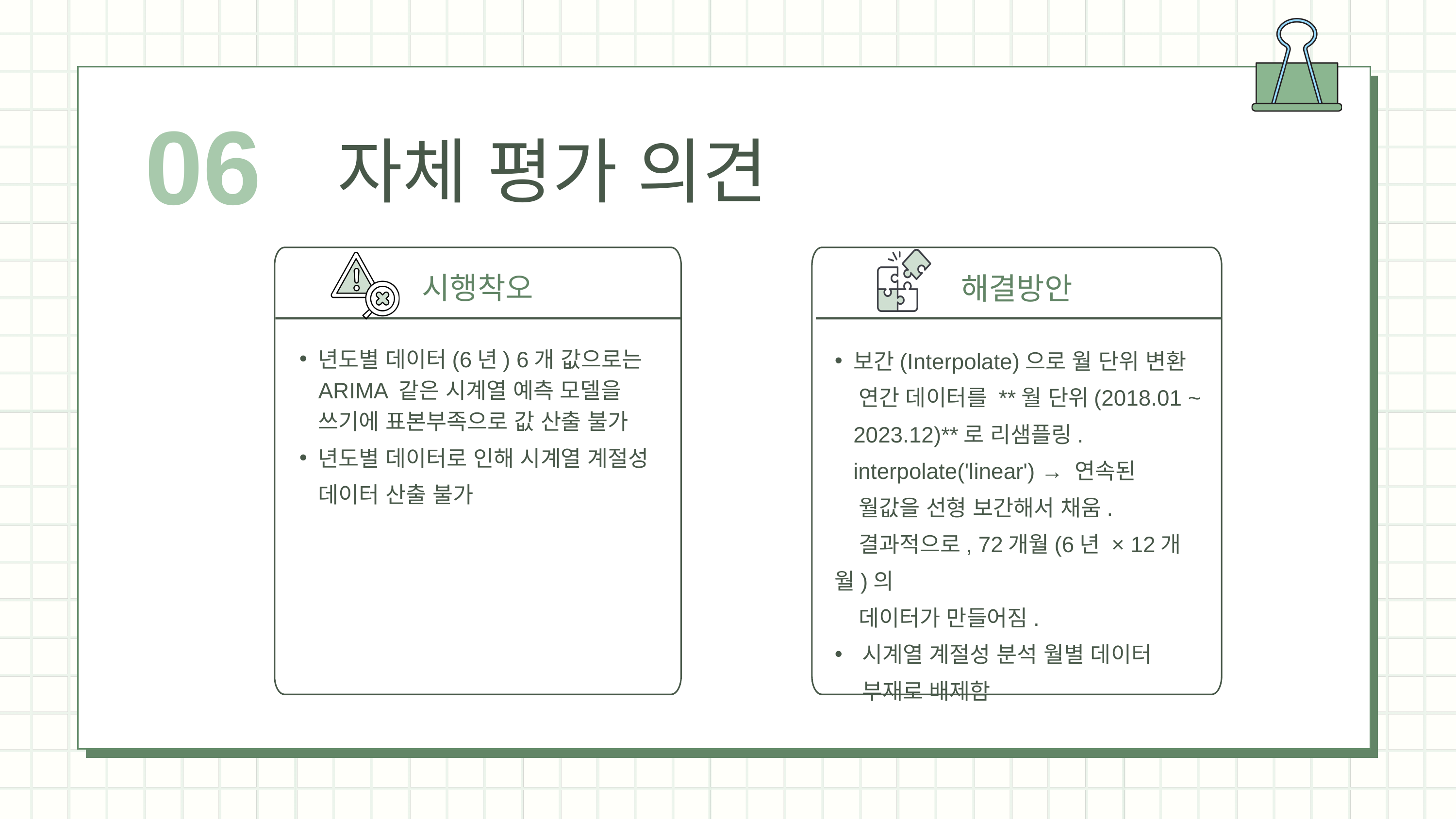

06
자체 평가 의견

시행착오
해결방안
보간(Interpolate)으로 월 단위 변환
   연간 데이터를 **월 단위(2018.01 ~
   2023.12)**로 리샘플링.
   interpolate('linear') → 연속된
   월값을 선형 보간해서 채움.
   결과적으로, 72개월(6년 × 12개월)의
   데이터가 만들어짐.
시계열 계절성 분석 월별 데이터 부재로 배제함
년도별 데이터(6년) 6개 값으로는 ARIMA 같은 시계열 예측 모델을 쓰기에 표본부족으로 값 산출 불가
년도별 데이터로 인해 시계열 계절성 데이터 산출 불가